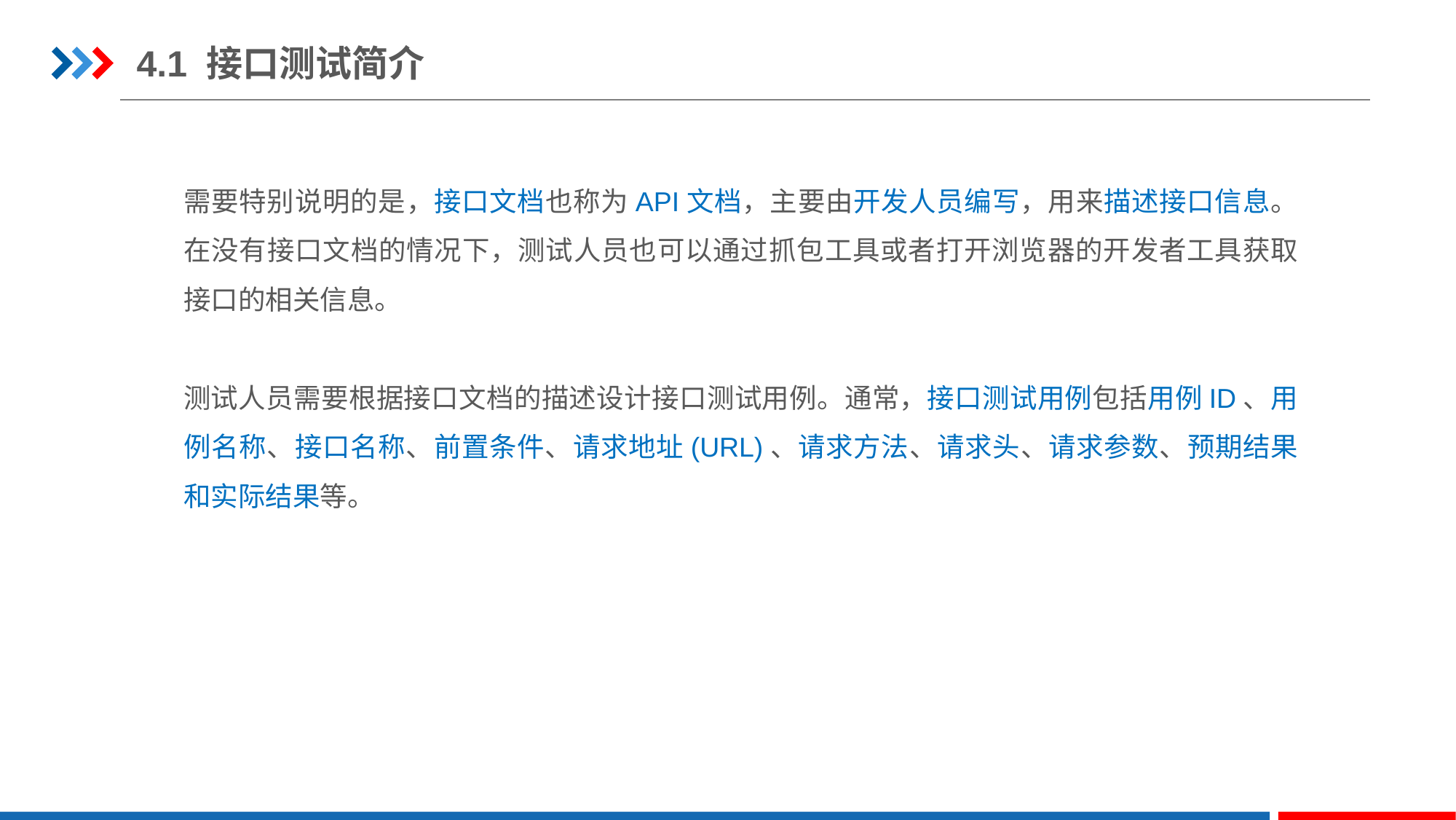

4.1 接口测试简介
需要特别说明的是，接口文档也称为API文档，主要由开发人员编写，用来描述接口信息。在没有接口文档的情况下，测试人员也可以通过抓包工具或者打开浏览器的开发者工具获取接口的相关信息。

测试人员需要根据接口文档的描述设计接口测试用例。通常，接口测试用例包括用例ID、用例名称、接口名称、前置条件、请求地址(URL)、请求方法、请求头、请求参数、预期结果和实际结果等。